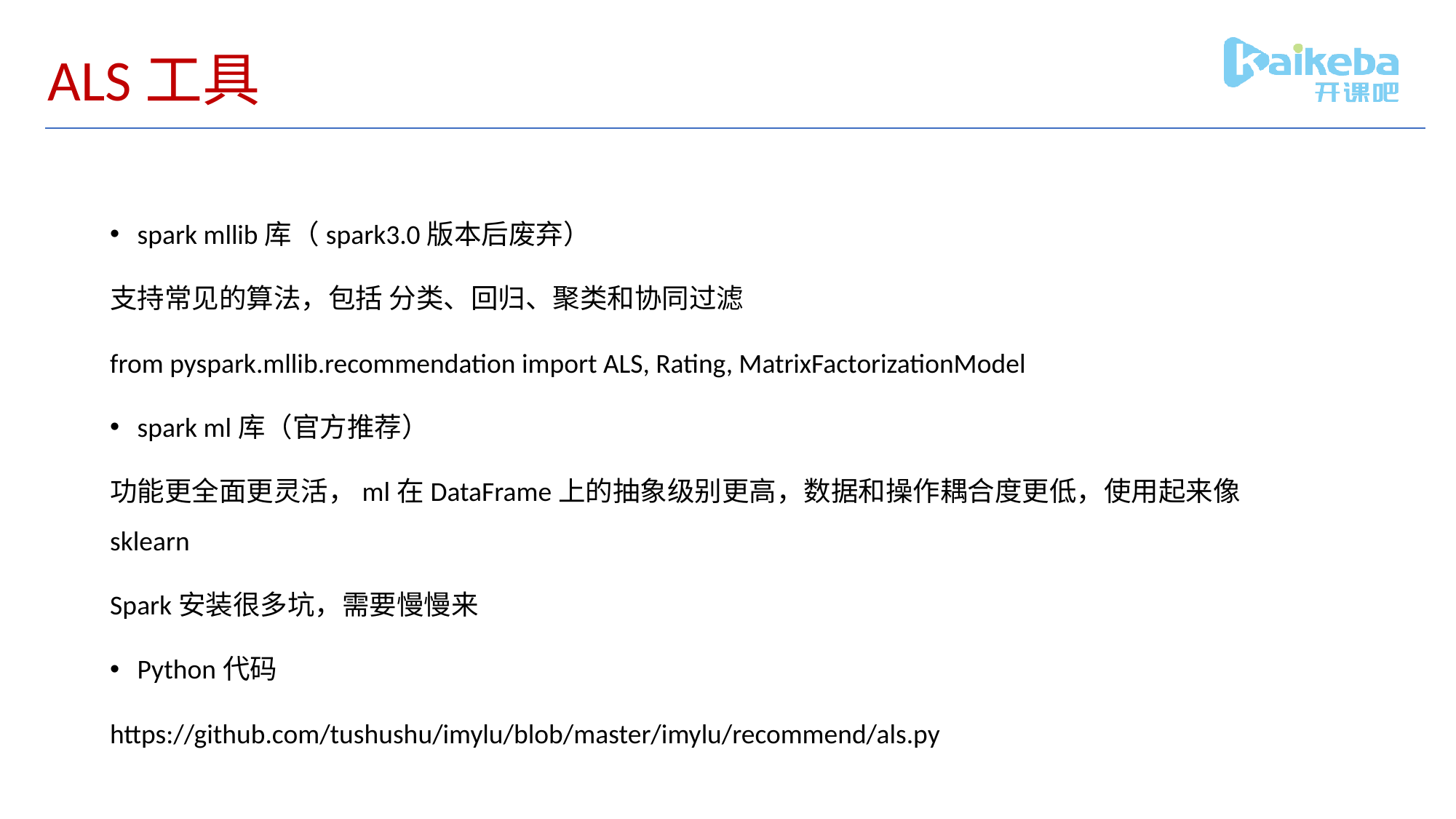

# ALS工具
spark mllib库（spark3.0版本后废弃）
支持常见的算法，包括 分类、回归、聚类和协同过滤
from pyspark.mllib.recommendation import ALS, Rating, MatrixFactorizationModel
spark ml库（官方推荐）
功能更全面更灵活，ml在DataFrame上的抽象级别更高，数据和操作耦合度更低，使用起来像sklearn
Spark安装很多坑，需要慢慢来
Python代码
https://github.com/tushushu/imylu/blob/master/imylu/recommend/als.py